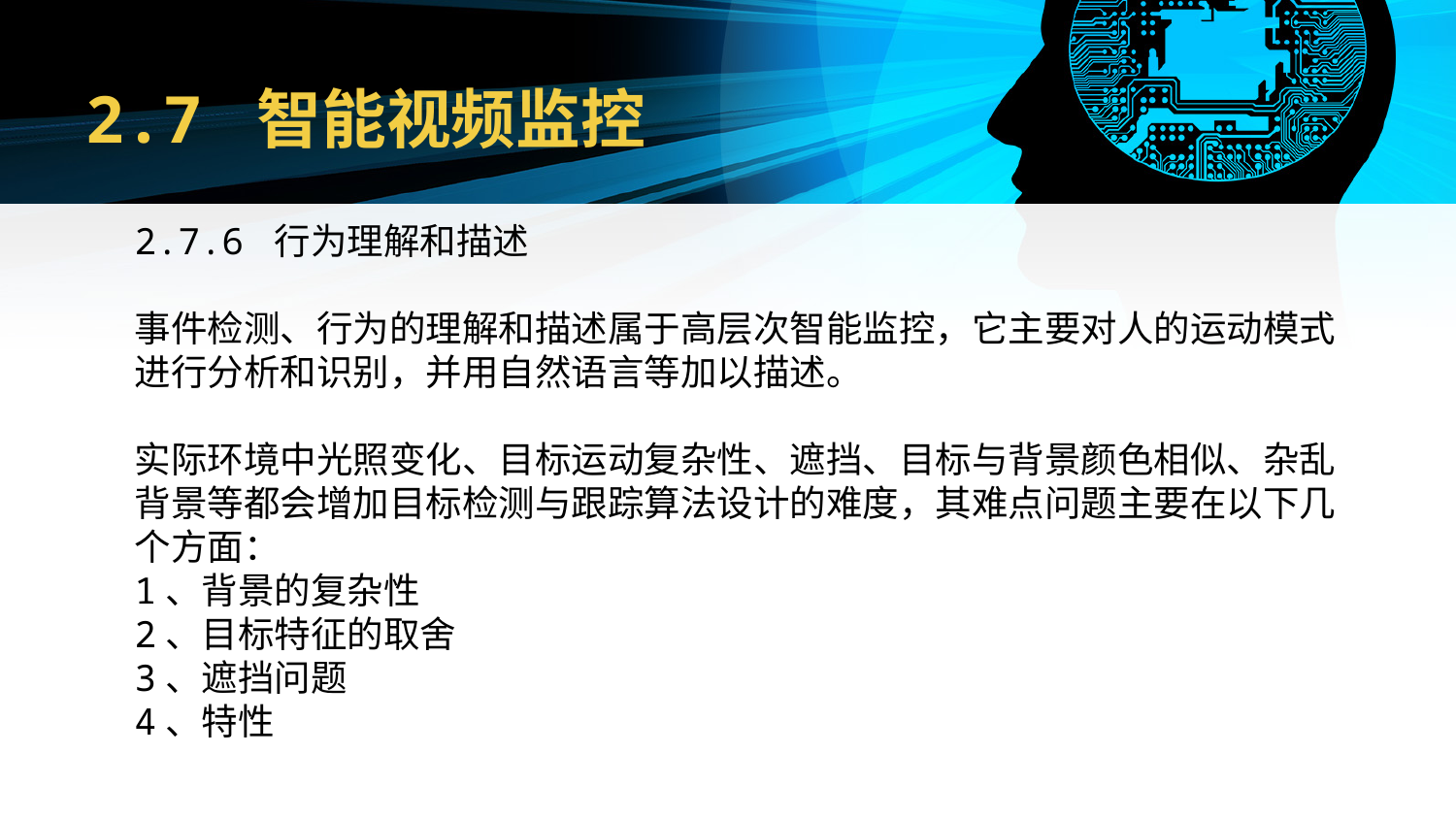

# 2.7 智能视频监控
2.7.6 行为理解和描述

事件检测、行为的理解和描述属于高层次智能监控，它主要对人的运动模式进行分析和识别，并用自然语言等加以描述。

实际环境中光照变化、目标运动复杂性、遮挡、目标与背景颜色相似、杂乱背景等都会增加目标检测与跟踪算法设计的难度，其难点问题主要在以下几个方面：
1、背景的复杂性
2、目标特征的取舍
3、遮挡问题
4、特性